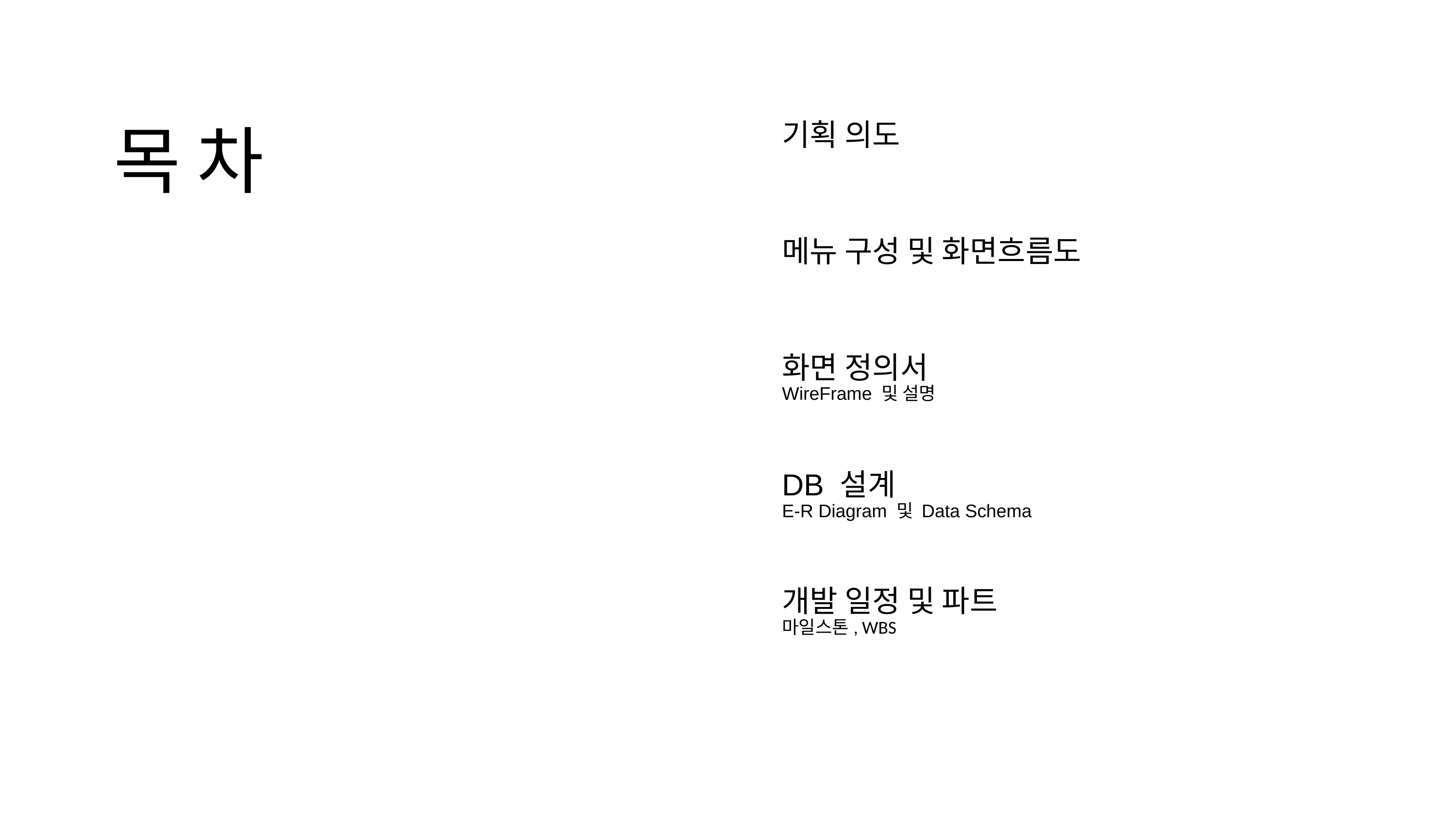

목 차
기획 의도
메뉴 구성 및 화면흐름도
화면 정의서
WireFrame 및 설명
DB 설계
E-R Diagram 및 Data Schema
개발 일정 및 파트
마일스톤, WBS